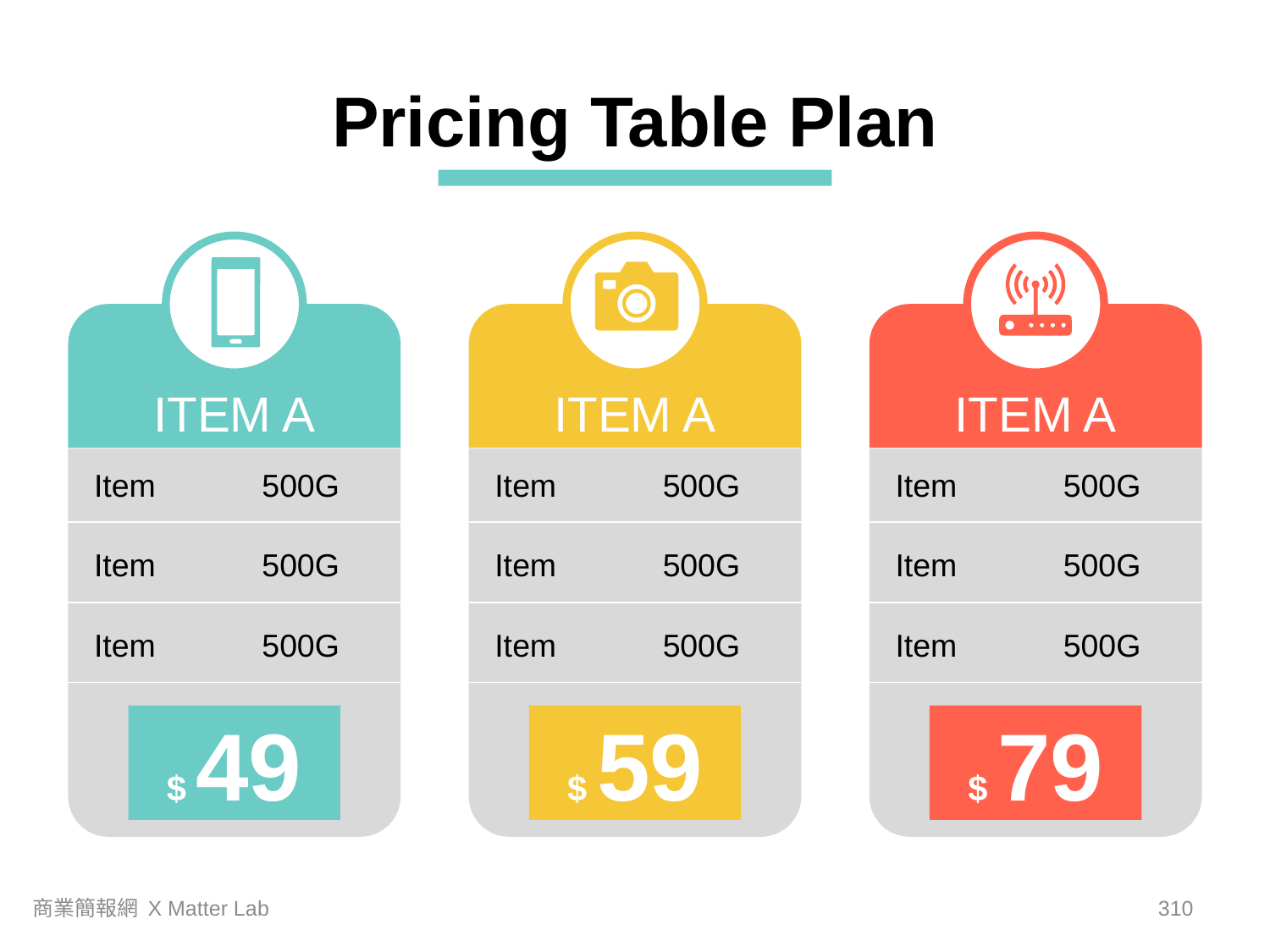

Pricing Table Plan

ITEM A
ITEM A
ITEM A

Item            500G
Item            500G
Item            500G
Item            500G
Item            500G
Item            500G
Item            500G
Item            500G
Item            500G
$ 49
$ 59
$ 79
商業簡報網 X Matter Lab
310